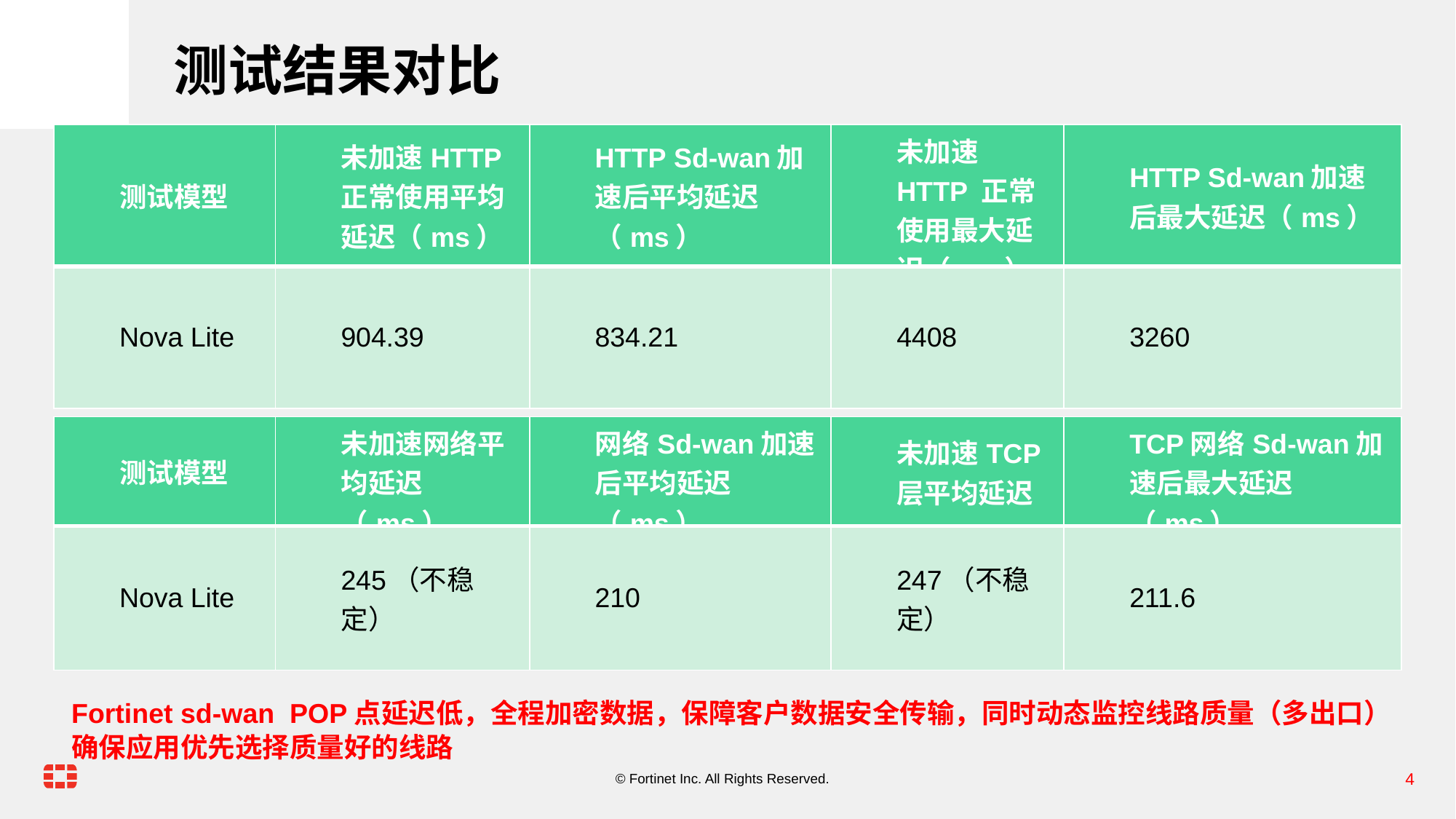

测试结果对比
| 测试模型 | 未加速HTTP 正常使用平均延迟（ms） | HTTP Sd-wan加速后平均延迟（ms） | 未加速HTTP 正常使用最大延迟（ms） | HTTP Sd-wan加速后最大延迟（ms） |
| --- | --- | --- | --- | --- |
| Nova Lite | 904.39 | 834.21 | 4408 | 3260 |
| 测试模型 | 未加速网络平均延迟（ms） | 网络Sd-wan加速后平均延迟（ms） | 未加速TCP层平均延迟 | TCP网络Sd-wan加速后最大延迟（ms） |
| --- | --- | --- | --- | --- |
| Nova Lite | 245（不稳定） | 210 | 247（不稳定） | 211.6 |
Fortinet sd-wan  POP点延迟低，全程加密数据，保障客户数据安全传输，同时动态监控线路质量（多出口）
确保应用优先选择质量好的线路